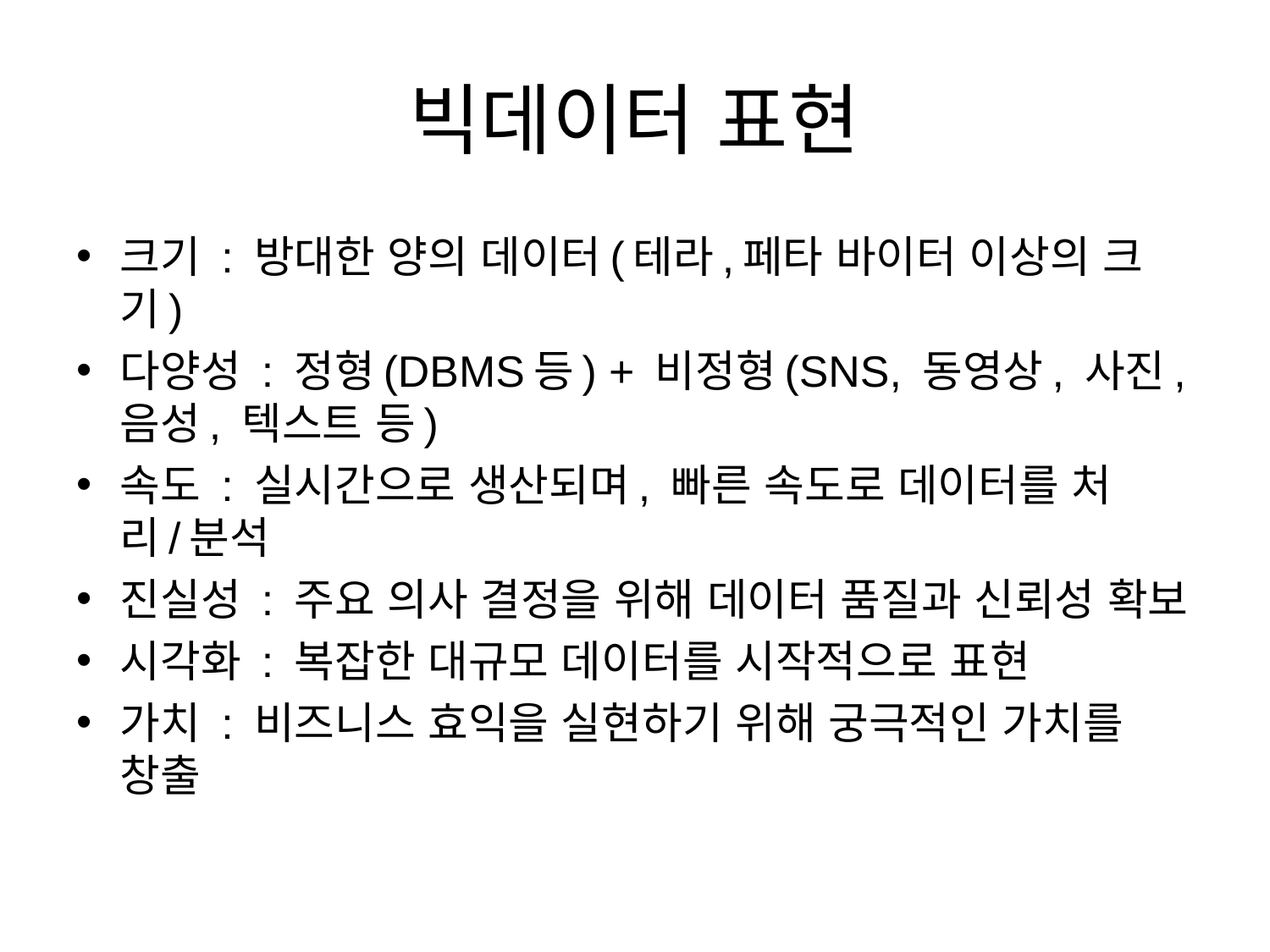

# 빅데이터 표현
크기 : 방대한 양의 데이터(테라,페타 바이터 이상의 크기)
다양성 : 정형(DBMS등) + 비정형(SNS, 동영상, 사진, 음성, 텍스트 등)
속도 : 실시간으로 생산되며, 빠른 속도로 데이터를 처리/분석
진실성 : 주요 의사 결정을 위해 데이터 품질과 신뢰성 확보
시각화 : 복잡한 대규모 데이터를 시작적으로 표현
가치 : 비즈니스 효익을 실현하기 위해 궁극적인 가치를 창출